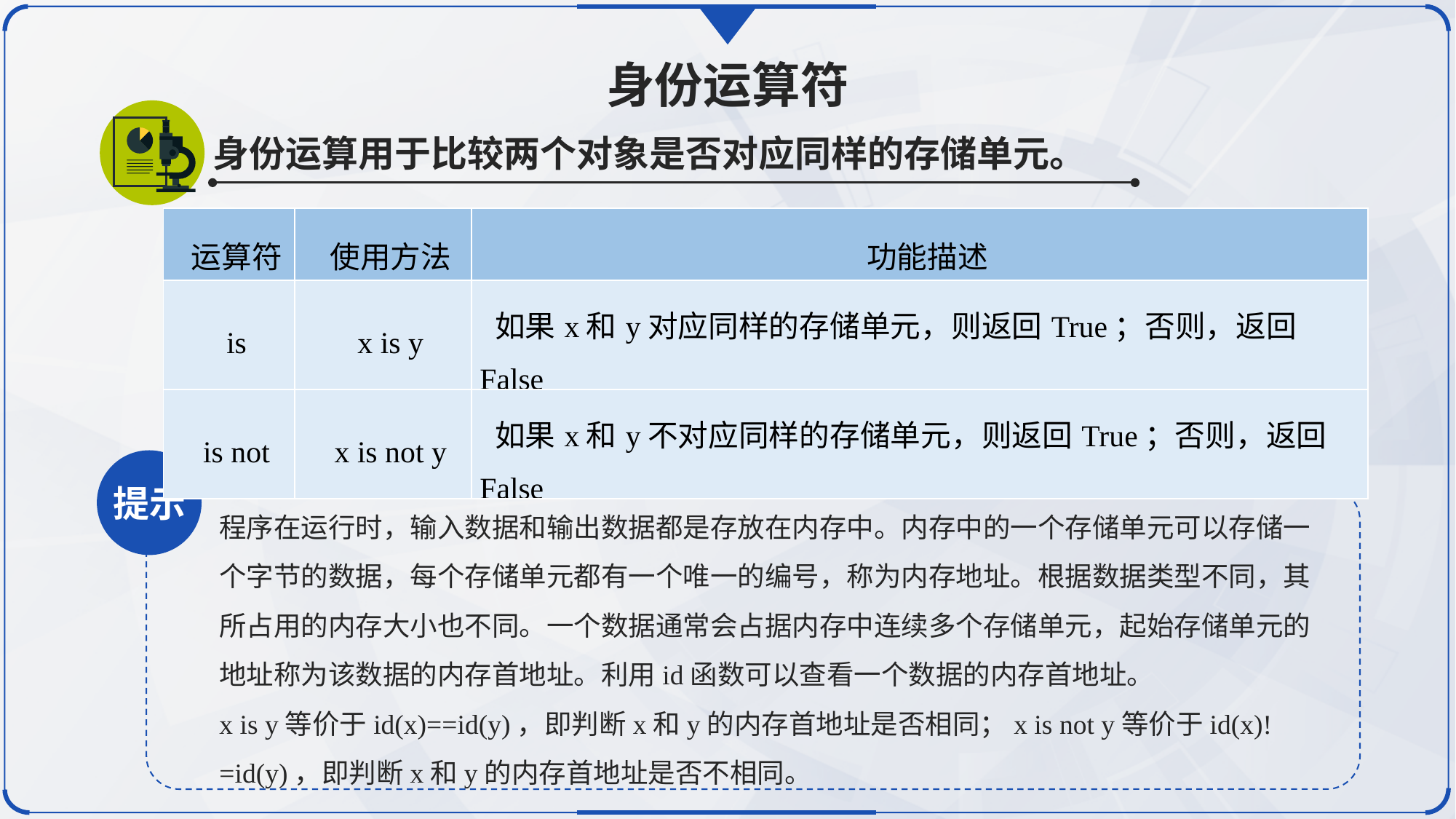

身份运算符

身份运算用于比较两个对象是否对应同样的存储单元。

| 运算符 | 使用方法 | 功能描述 |
| --- | --- | --- |
| is | x is y | 如果x和y对应同样的存储单元，则返回True；否则，返回False |
| is not | x is not y | 如果x和y不对应同样的存储单元，则返回True；否则，返回False |

提示

程序在运行时，输入数据和输出数据都是存放在内存中。内存中的一个存储单元可以存储一个字节的数据，每个存储单元都有一个唯一的编号，称为内存地址。根据数据类型不同，其所占用的内存大小也不同。一个数据通常会占据内存中连续多个存储单元，起始存储单元的地址称为该数据的内存首地址。利用id函数可以查看一个数据的内存首地址。
x is y等价于id(x)==id(y)，即判断x和y的内存首地址是否相同；x is not y等价于id(x)!=id(y)，即判断x和y的内存首地址是否不相同。